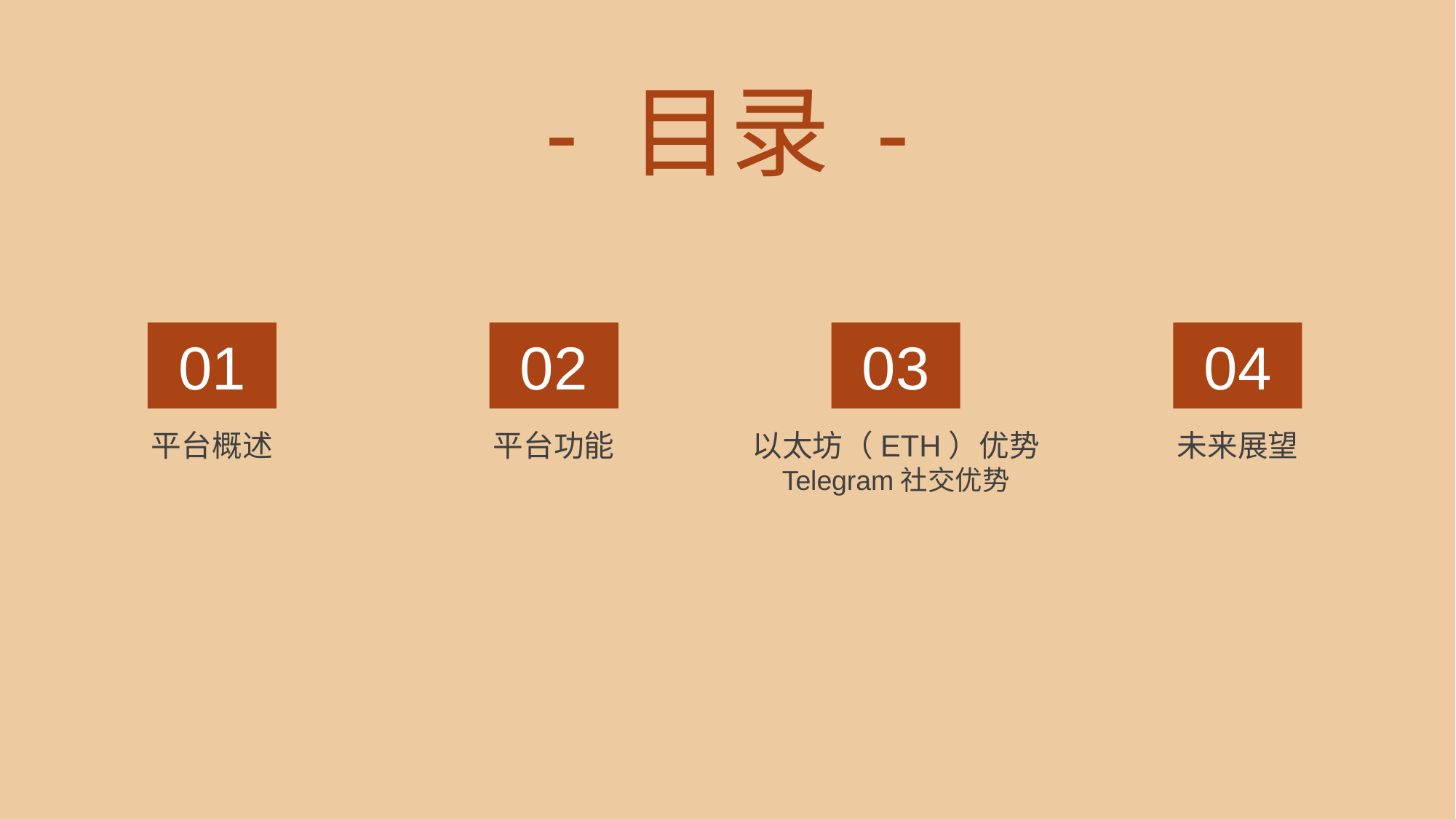

- 目录 -
01
02
03
04
平台概述
平台功能

以太坊（ETH）优势
Telegram社交优势

未来展望